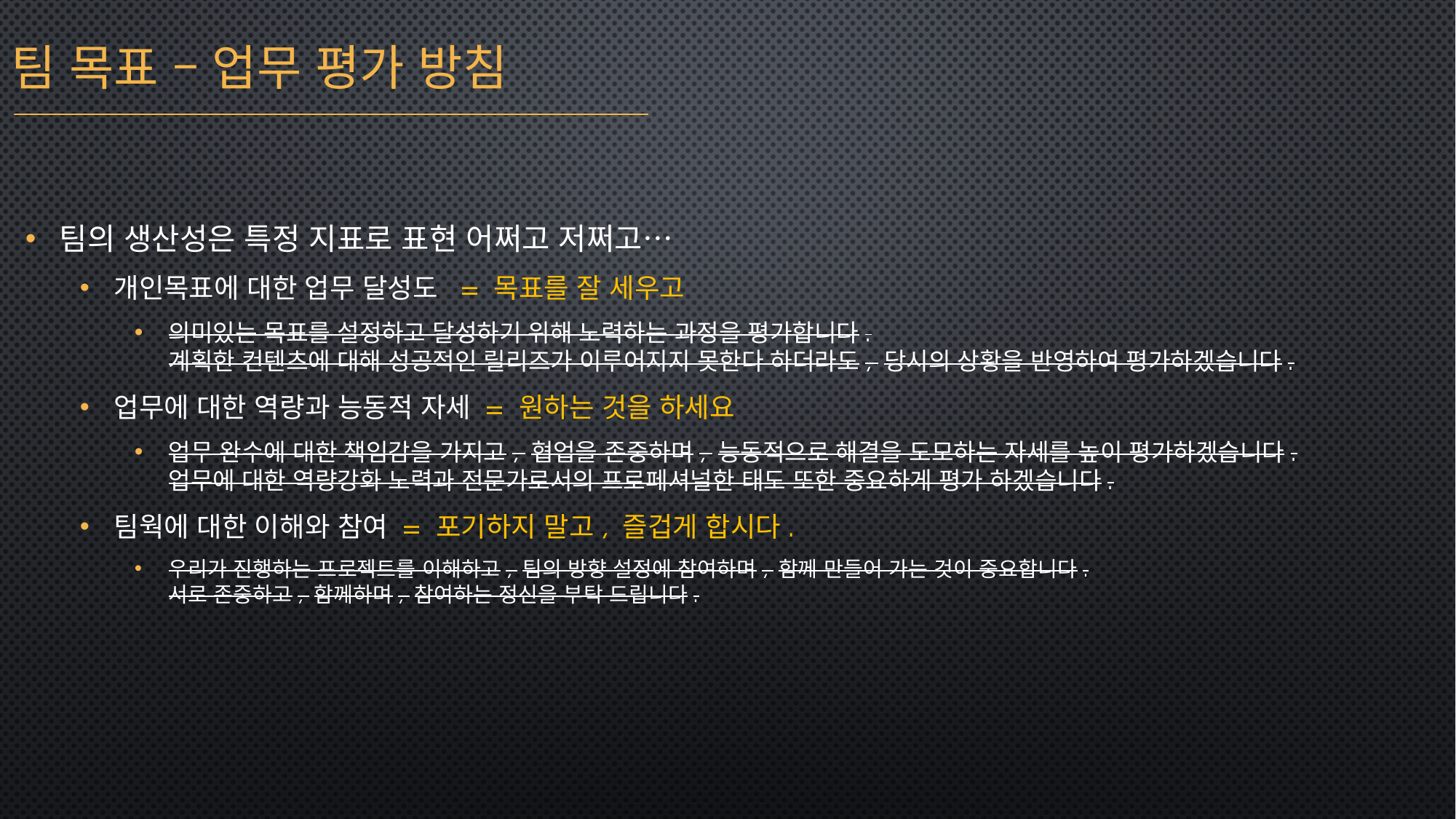

팀 목표 – 업무 평가 방침
팀의 생산성은 특정 지표로 표현 어쩌고 저쩌고…
개인목표에 대한 업무 달성도  = 목표를 잘 세우고
의미있는 목표를 설정하고 달성하기 위해 노력하는 과정을 평가합니다.
계획한 컨텐츠에 대해 성공적인 릴리즈가 이루어지지 못한다 하더라도, 당시의 상황을 반영하여 평가하겠습니다.
업무에 대한 역량과 능동적 자세 = 원하는 것을 하세요
업무 완수에 대한 책임감을 가지고, 협업을 존중하며, 능동적으로 해결을 도모하는 자세를 높이 평가하겠습니다.
업무에 대한 역량강화 노력과 전문가로서의 프로페셔널한 태도 또한 중요하게 평가 하겠습니다.
팀웍에 대한 이해와 참여 = 포기하지 말고, 즐겁게 합시다.
우리가 진행하는 프로젝트를 이해하고, 팀의 방향 설정에 참여하며, 함께 만들어 가는 것이 중요합니다.
서로 존중하고, 함께하며, 참여하는 정신을 부탁 드립니다.